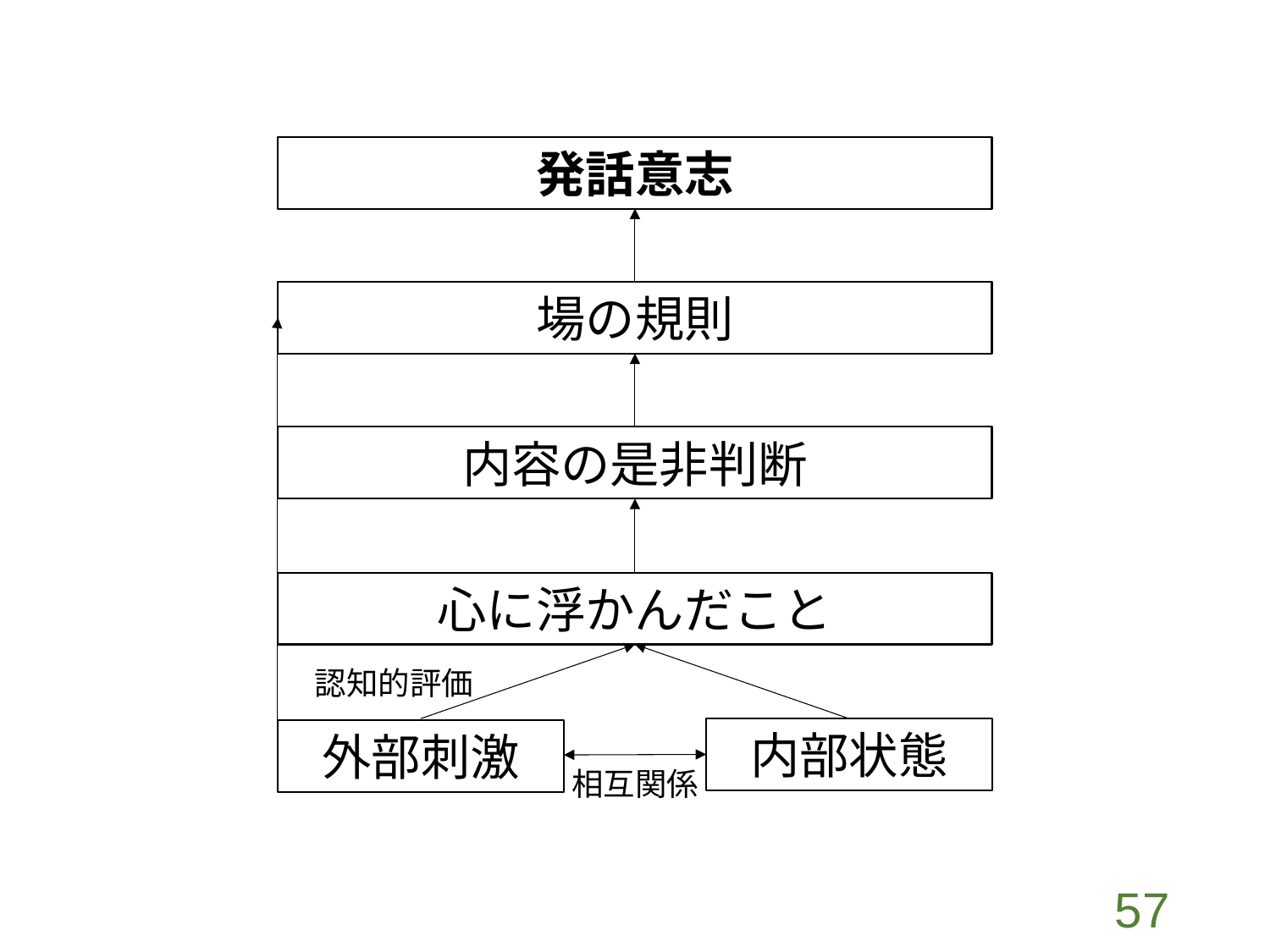

発話意志
場の規則
内容の是非判断
心に浮かんだこと
認知的評価
内部状態
外部刺激
相互関係
57